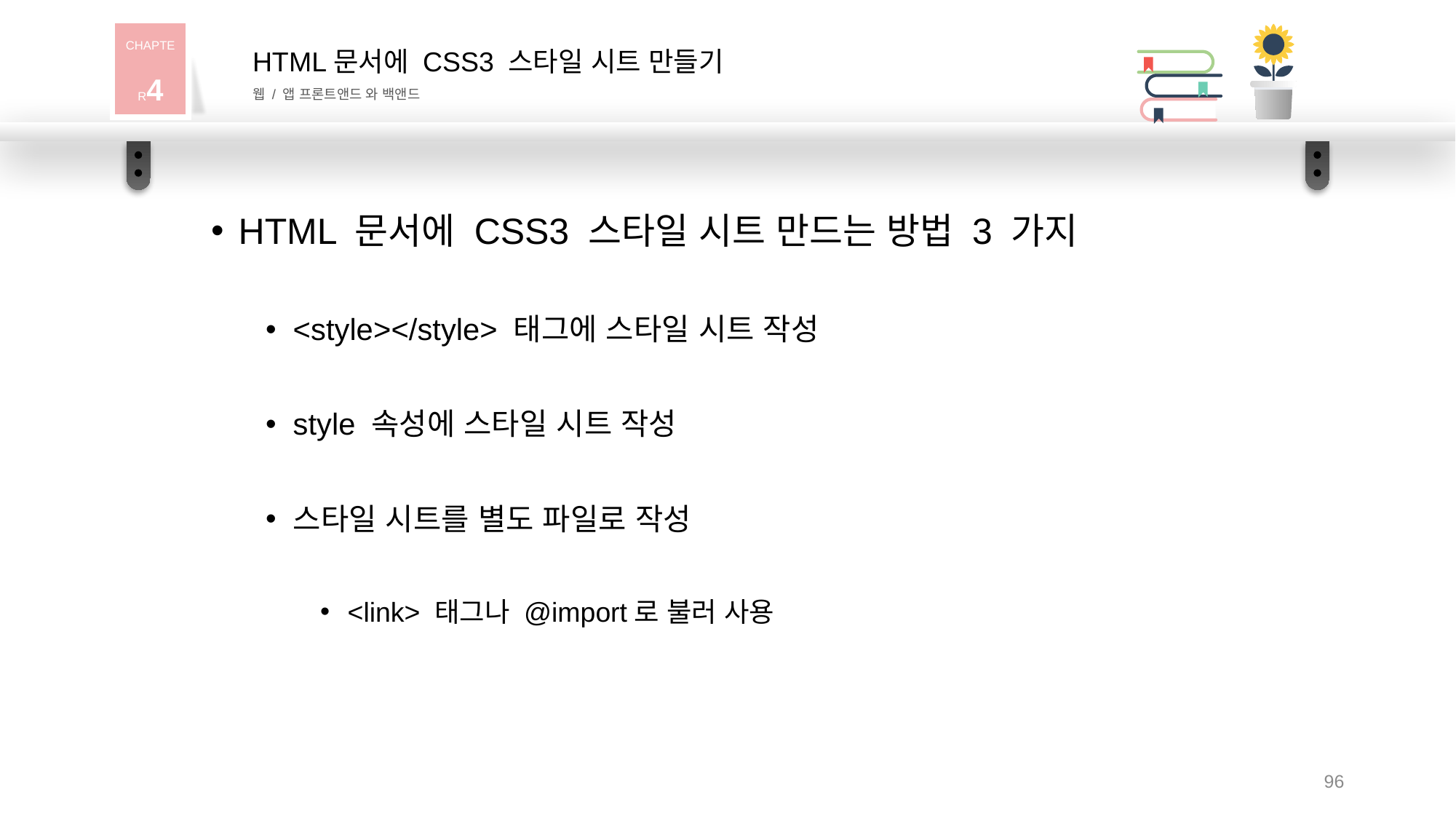

CHAPTER4
HTML문서에 CSS3 스타일 시트 만들기
웹 / 앱 프론트앤드 와 백앤드

HTML 문서에 CSS3 스타일 시트 만드는 방법 3 가지

<style></style> 태그에 스타일 시트 작성

style 속성에 스타일 시트 작성

스타일 시트를 별도 파일로 작성

<link> 태그나 @import로 불러 사용

96